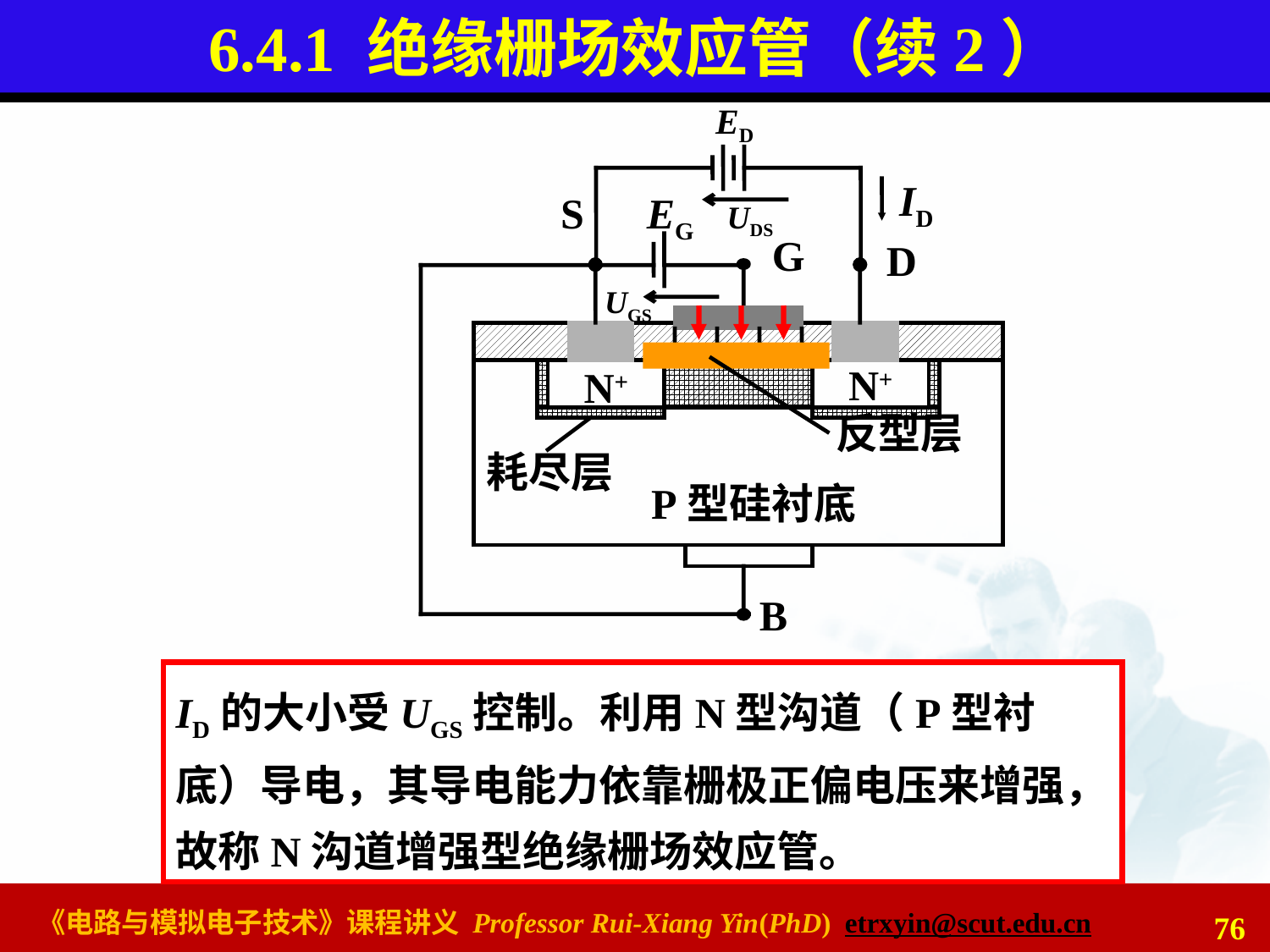

# 6.4.1 绝缘栅场效应管（续2）
ED

UDS

ID

S
EG
G
D

UGS

N+

N+

耗尽层
P型硅衬底

B

反型层
ID的大小受UGS控制。利用N型沟道（P型衬底）导电，其导电能力依靠栅极正偏电压来增强，故称N沟道增强型绝缘栅场效应管。
76